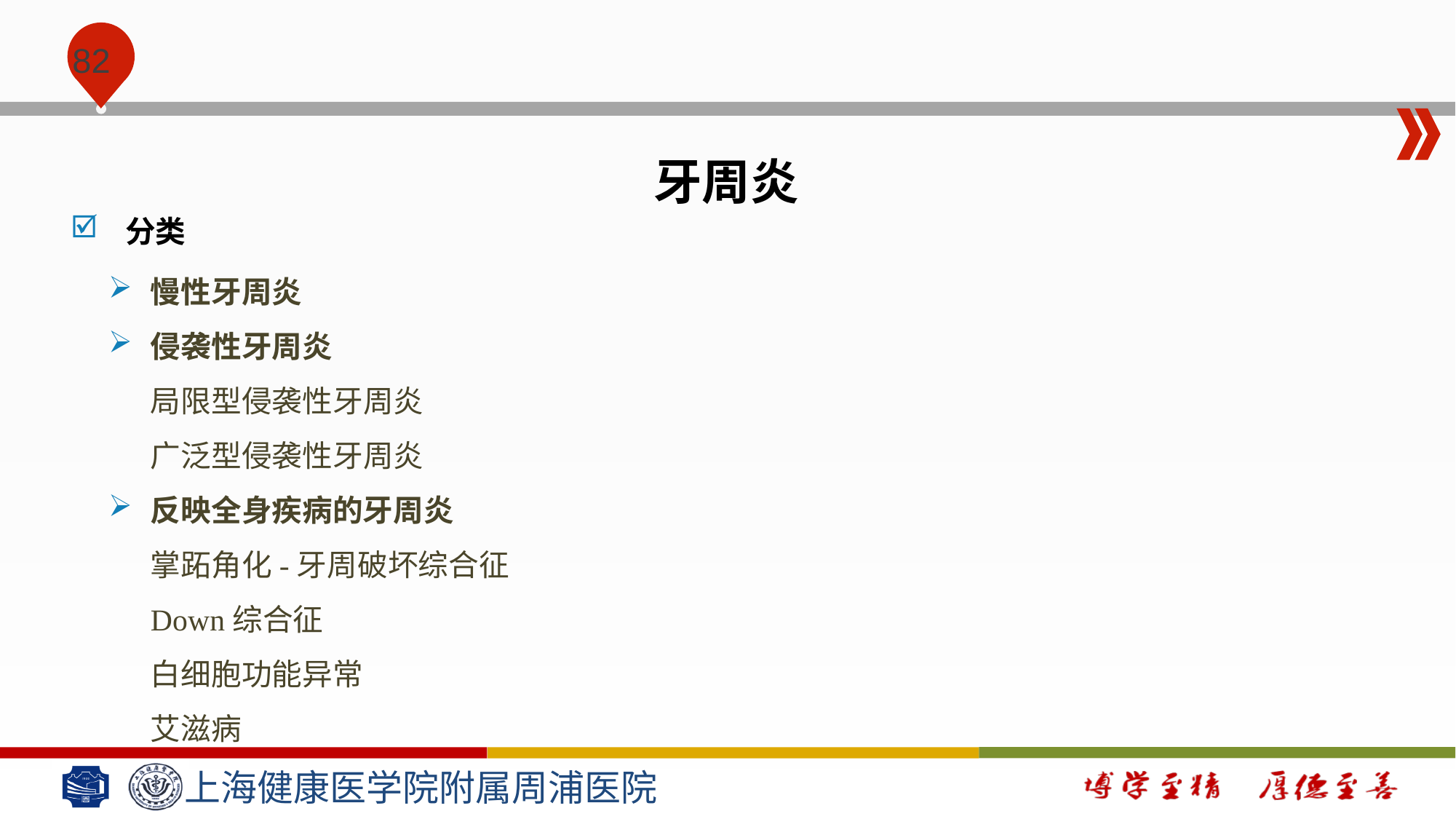

#
牙周炎
分类
慢性牙周炎
侵袭性牙周炎
局限型侵袭性牙周炎
广泛型侵袭性牙周炎
反映全身疾病的牙周炎
掌跖角化-牙周破坏综合征
Down综合征
白细胞功能异常
艾滋病